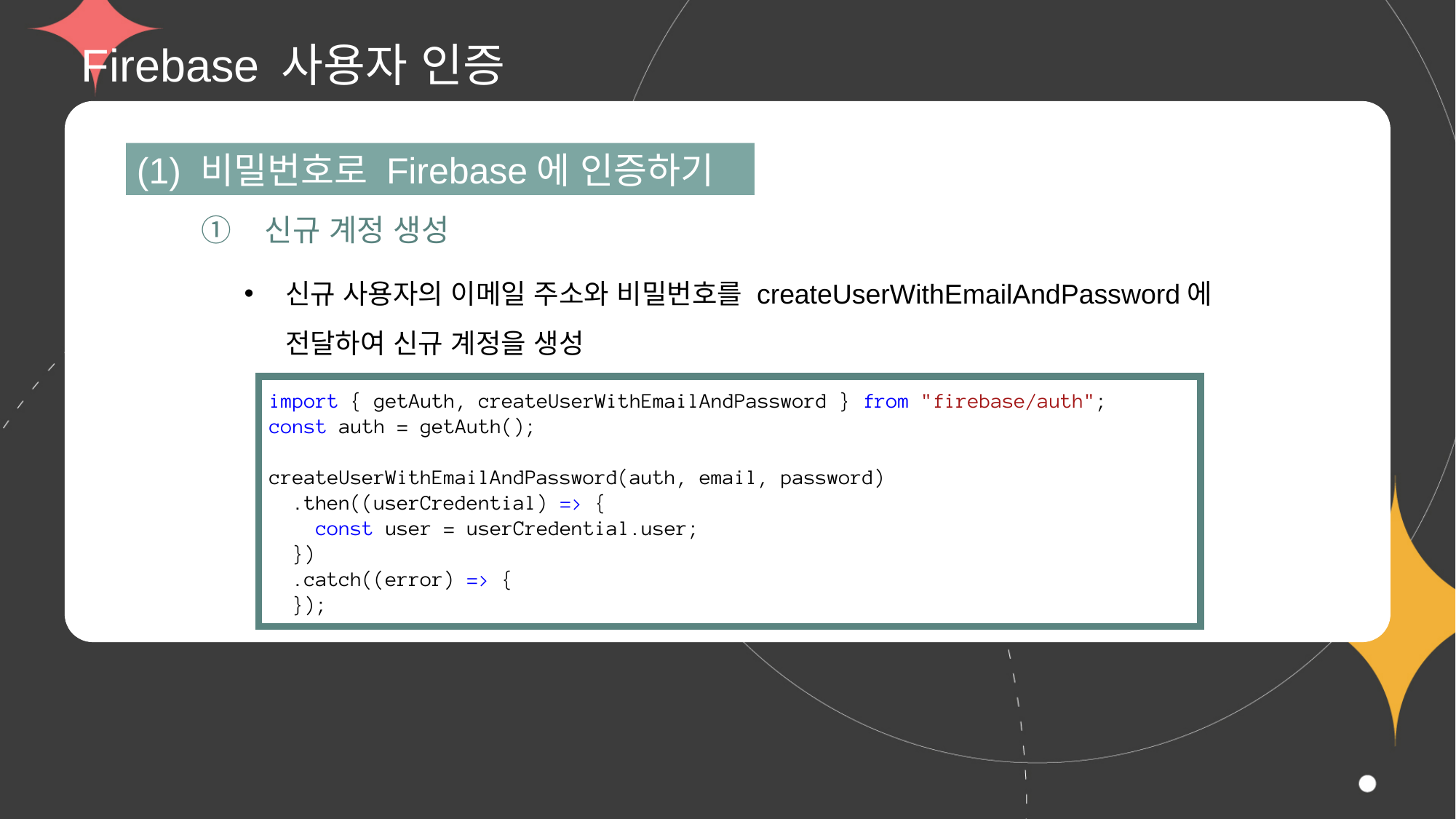

# Firebase 사용자 인증
(1) 비밀번호로 Firebase에 인증하기
①   신규 계정 생성
신규 사용자의 이메일 주소와 비밀번호를 createUserWithEmailAndPassword에
전달하여 신규 계정을 생성
import { getAuth, createUserWithEmailAndPassword } from "firebase/auth";
const auth = getAuth();

createUserWithEmailAndPassword(auth, email, password)
  .then((userCredential) => {
    const user = userCredential.user;
  })
  .catch((error) => {
  });